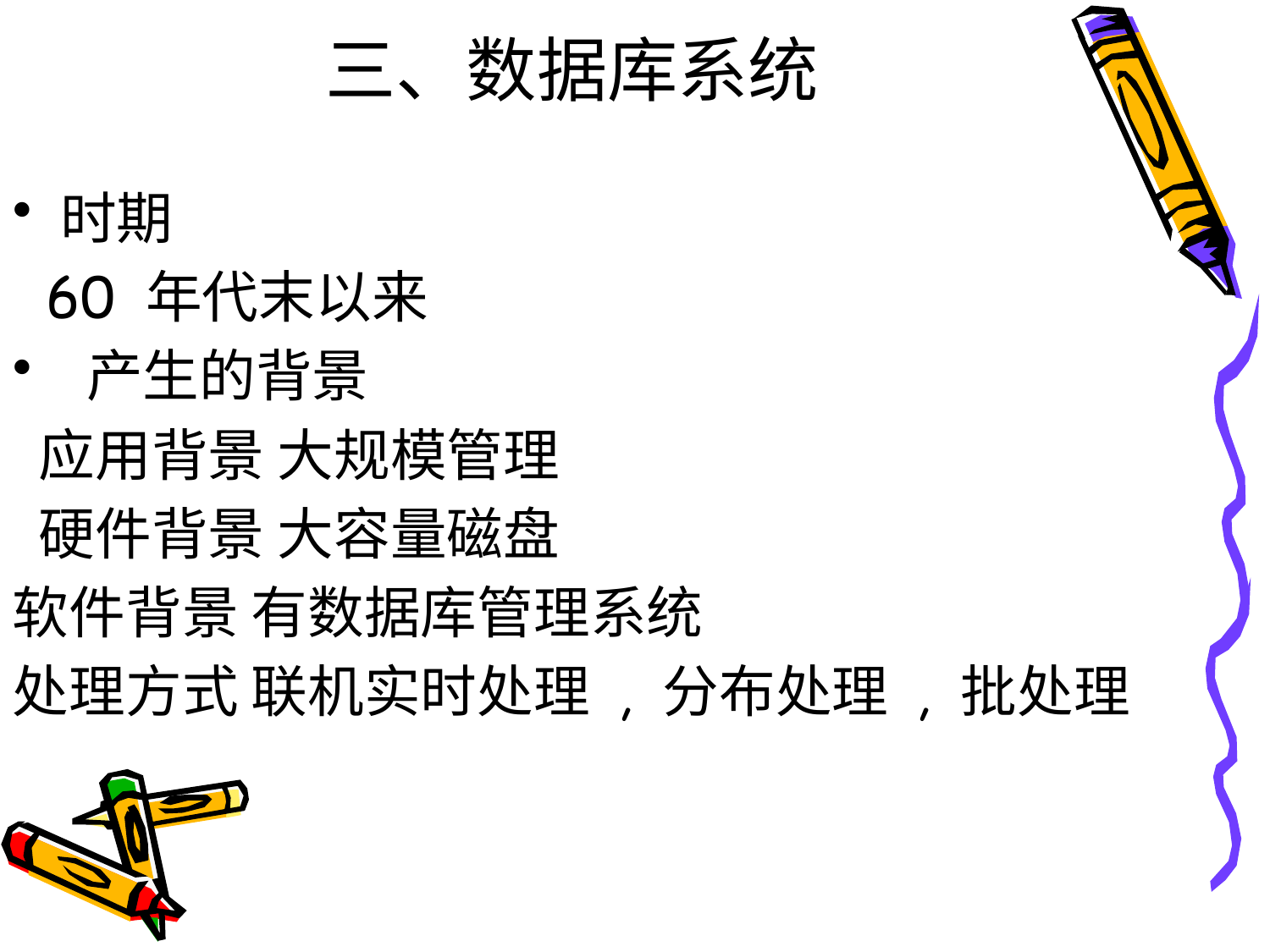

# 三、数据库系统
时期
  60 年代末以来
 产生的背景
 应用背景 大规模管理
 硬件背景 大容量磁盘
软件背景 有数据库管理系统
处理方式 联机实时处理 , 分布处理 , 批处理